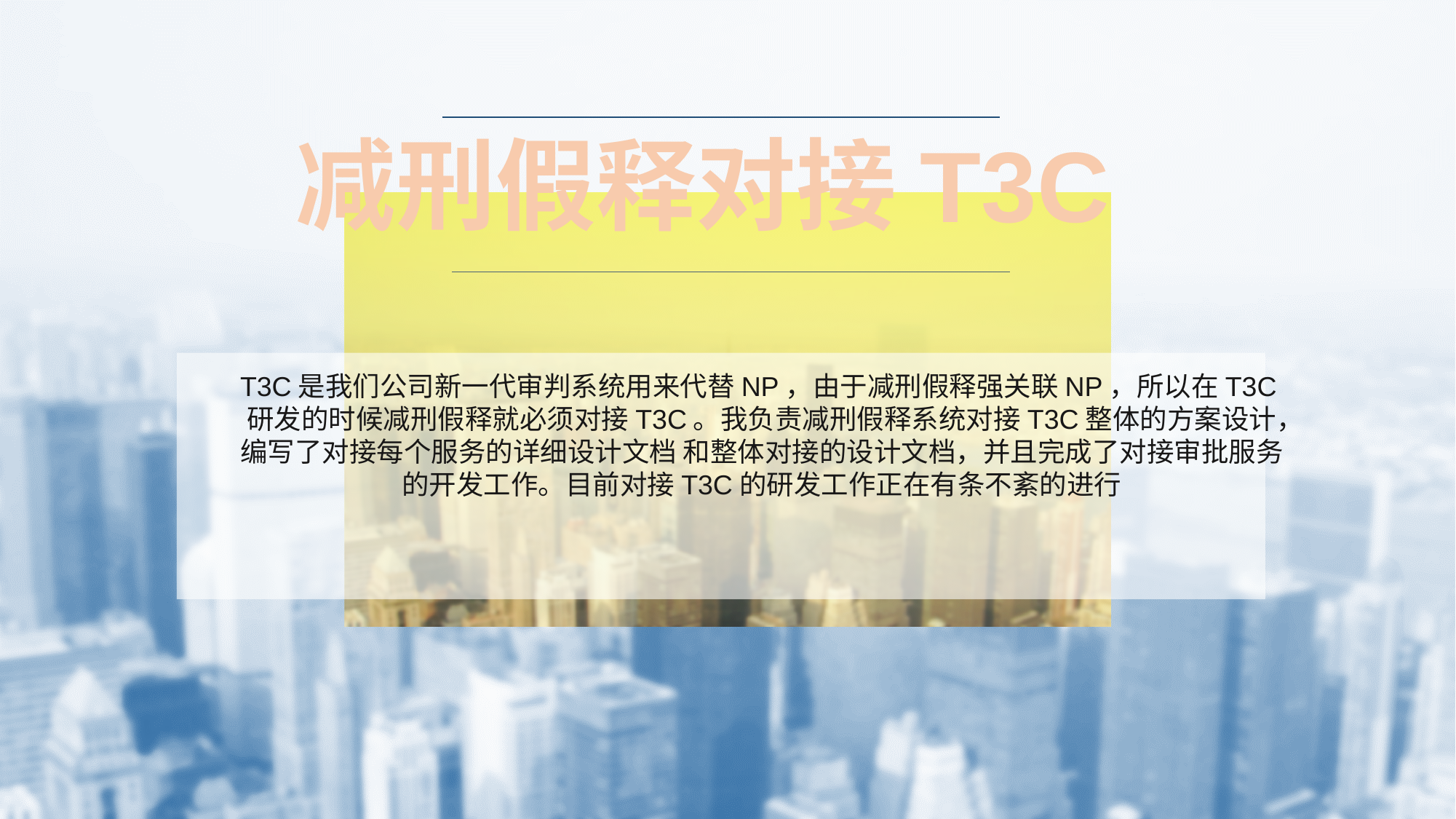

suan
减刑假释对接T3C

T3C是我们公司新一代审判系统用来代替NP，由于减刑假释强关联NP，所以在T3C研发的时候减刑假释就必须对接T3C。我负责减刑假释系统对接T3C整体的方案设计，编写了对接每个服务的详细设计文档 和整体对接的设计文档，并且完成了对接审批服务的开发工作。目前对接T3C的研发工作正在有条不紊的进行